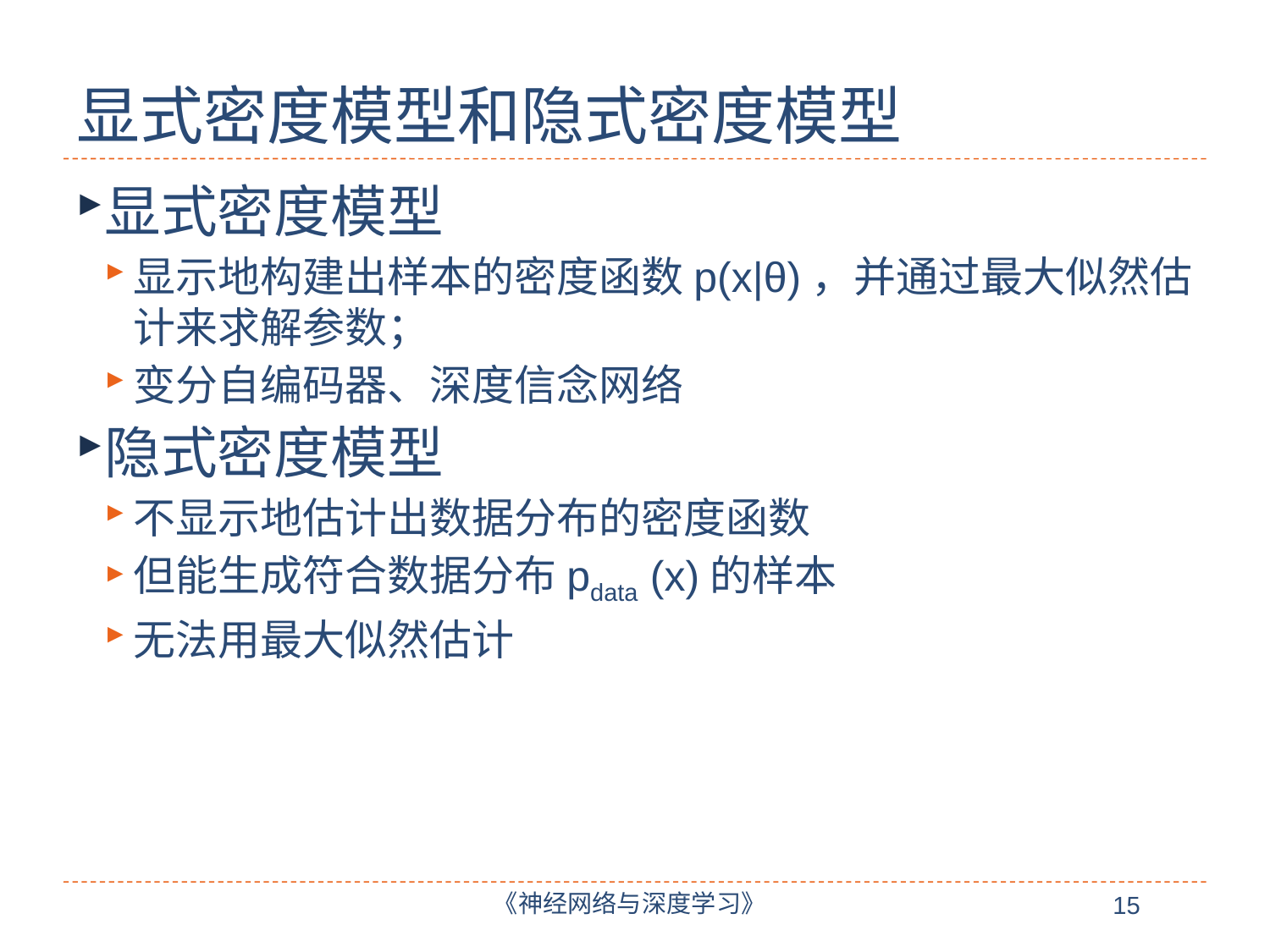

# 显式密度模型和隐式密度模型
显式密度模型
显示地构建出样本的密度函数p(x|θ)，并通过最大似然估计来求解参数；
变分自编码器、深度信念网络
隐式密度模型
不显示地估计出数据分布的密度函数
但能生成符合数据分布pdata (x)的样本
无法用最大似然估计